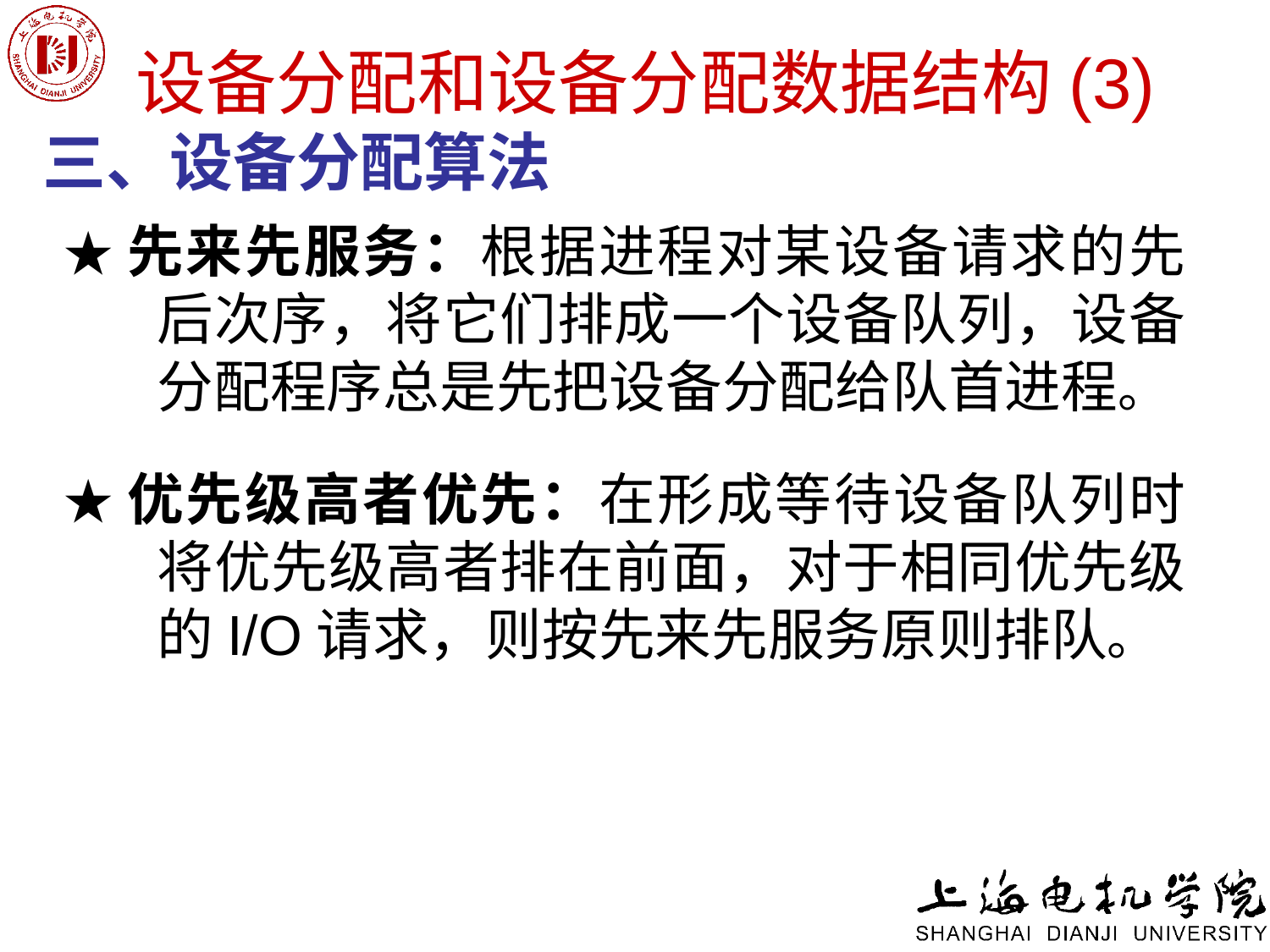

# 设备分配和设备分配数据结构(3)
三、设备分配算法
★先来先服务：根据进程对某设备请求的先后次序，将它们排成一个设备队列，设备分配程序总是先把设备分配给队首进程。
★优先级高者优先：在形成等待设备队列时将优先级高者排在前面，对于相同优先级的I/O请求，则按先来先服务原则排队。